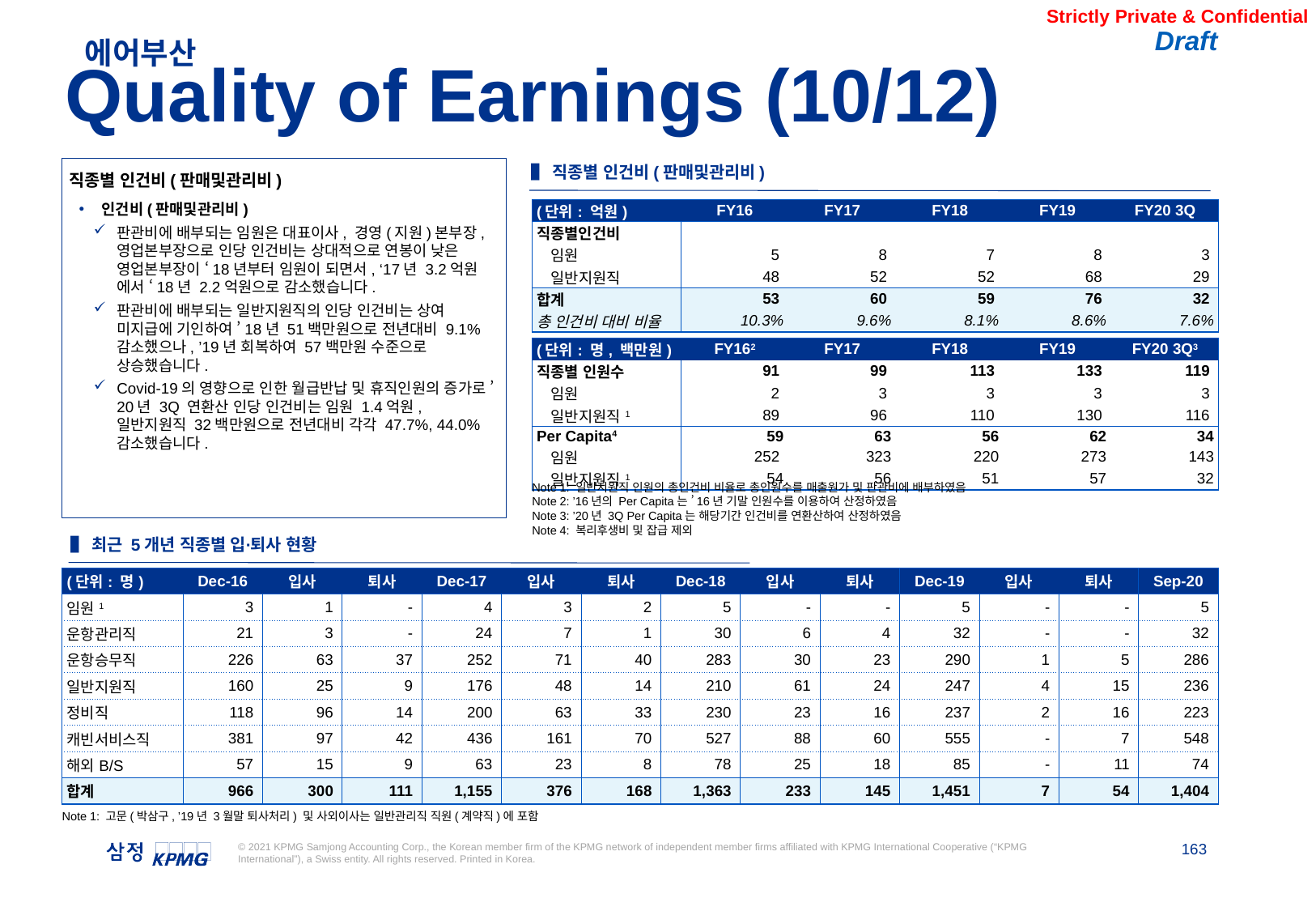

에어부산
Quality of Earnings (10/12)
▌직종별 인건비(판매및관리비)

직종별 인건비(판매및관리비)
인건비(판매및관리비)
판관비에 배부되는 임원은 대표이사, 경영(지원)본부장, 영업본부장으로 인당 인건비는 상대적으로 연봉이 낮은 영업본부장이 ‘18년부터 임원이 되면서, ‘17년 3.2억원 에서 ‘18년 2.2억원으로 감소했습니다.
판관비에 배부되는 일반지원직의 인당 인건비는 상여 미지급에 기인하여 ’18년 51백만원으로 전년대비 9.1% 감소했으나, ’19년 회복하여 57백만원 수준으로 상승했습니다.
Covid-19의 영향으로 인한 월급반납 및 휴직인원의 증가로 ’20년 3Q 연환산 인당 인건비는 임원 1.4억원, 일반지원직 32백만원으로 전년대비 각각 47.7%, 44.0% 감소했습니다.
| (단위: 억원) | FY16 | FY17 | FY18 | FY19 | FY20 3Q |
| --- | --- | --- | --- | --- | --- |
| 직종별인건비 |  |  |  |  |  |
| 임원 | 5 | 8 | 7 | 8 | 3 |
| 일반지원직 | 48 | 52 | 52 | 68 | 29 |
| 합계 | 53 | 60 | 59 | 76 | 32 |
| 총 인건비 대비 비율 | 10.3% | 9.6% | 8.1% | 8.6% | 7.6% |
| (단위: 명, 백만원) | FY162 | FY17 | FY18 | FY19 | FY20 3Q3 |
| --- | --- | --- | --- | --- | --- |
| 직종별 인원수 | 91 | 99 | 113 | 133 | 119 |
| 임원 | 2 | 3 | 3 | 3 | 3 |
| 일반지원직1 | 89 | 96 | 110 | 130 | 116 |
| Per Capita4 | 59 | 63 | 56 | 62 | 34 |
| 임원 | 252 | 323 | 220 | 273 | 143 |
| 일반지원직1 | 54 | 56 | 51 | 57 | 32 |
Note 1: 일반지원직 인원의 총인건비 비율로 총인원수를 매출원가 및 판관비에 배부하였음
Note 2: ’16년의 Per Capita는 ’16년 기말 인원수를 이용하여 산정하였음
Note 3: ’20년 3Q Per Capita는 해당기간 인건비를 연환산하여 산정하였음
Note 4: 복리후생비 및 잡급 제외
▌최근 5개년 직종별 입∙퇴사 현황

| (단위: 명) | Dec-16 | 입사 | 퇴사 | Dec-17 | 입사 | 퇴사 | Dec-18 | 입사 | 퇴사 | Dec-19 | 입사 | 퇴사 | Sep-20 |
| --- | --- | --- | --- | --- | --- | --- | --- | --- | --- | --- | --- | --- | --- |
| 임원1 | 3 | 1 | - | 4 | 3 | 2 | 5 | - | - | 5 | - | - | 5 |
| 운항관리직 | 21 | 3 | - | 24 | 7 | 1 | 30 | 6 | 4 | 32 | - | - | 32 |
| 운항승무직 | 226 | 63 | 37 | 252 | 71 | 40 | 283 | 30 | 23 | 290 | 1 | 5 | 286 |
| 일반지원직 | 160 | 25 | 9 | 176 | 48 | 14 | 210 | 61 | 24 | 247 | 4 | 15 | 236 |
| 정비직 | 118 | 96 | 14 | 200 | 63 | 33 | 230 | 23 | 16 | 237 | 2 | 16 | 223 |
| 캐빈서비스직 | 381 | 97 | 42 | 436 | 161 | 70 | 527 | 88 | 60 | 555 | - | 7 | 548 |
| 해외B/S | 57 | 15 | 9 | 63 | 23 | 8 | 78 | 25 | 18 | 85 | - | 11 | 74 |
| 합계 | 966 | 300 | 111 | 1,155 | 376 | 168 | 1,363 | 233 | 145 | 1,451 | 7 | 54 | 1,404 |
Note 1: 고문(박삼구, ’19년 3월말 퇴사처리) 및 사외이사는 일반관리직 직원(계약직)에 포함